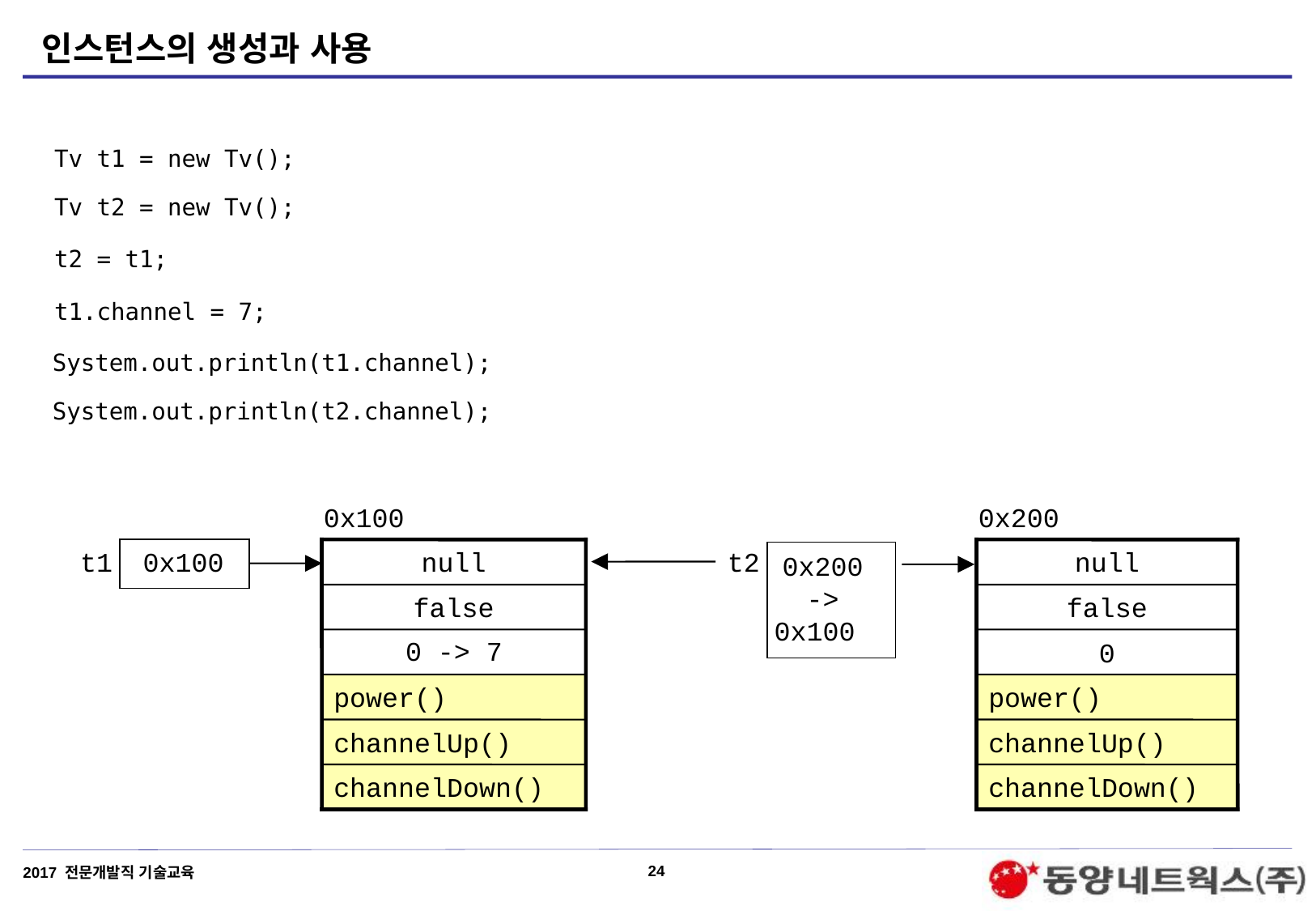

# 인스턴스의 생성과 사용
Tv t1 = new Tv();
Tv t2 = new Tv();
t2 = t1;
t1.channel = 7;
System.out.println(t1.channel);
System.out.println(t2.channel);
0x100

null

false

power()

channelUp()

channelDown()

0x200
null

false

0

power()

channelUp()

channelDown()

t1

0x100
t2

0x200
-> 0x100

0 -> 7